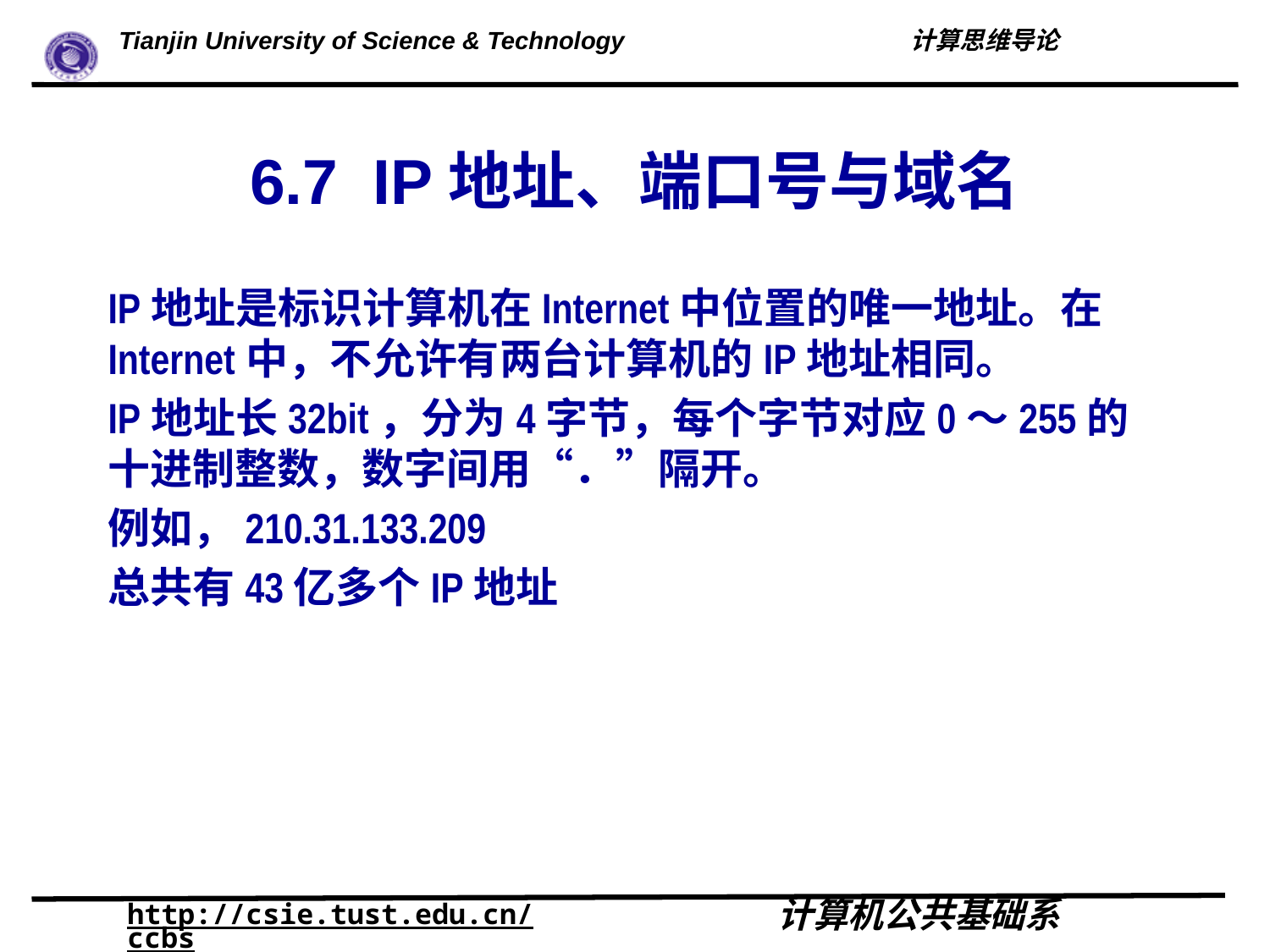

# 6.7  IP地址、端口号与域名
IP地址是标识计算机在Internet中位置的唯一地址。在Internet中，不允许有两台计算机的IP地址相同。
IP地址长32bit，分为4字节，每个字节对应0～255的十进制整数，数字间用“．”隔开。
例如，210.31.133.209
总共有43亿多个IP地址